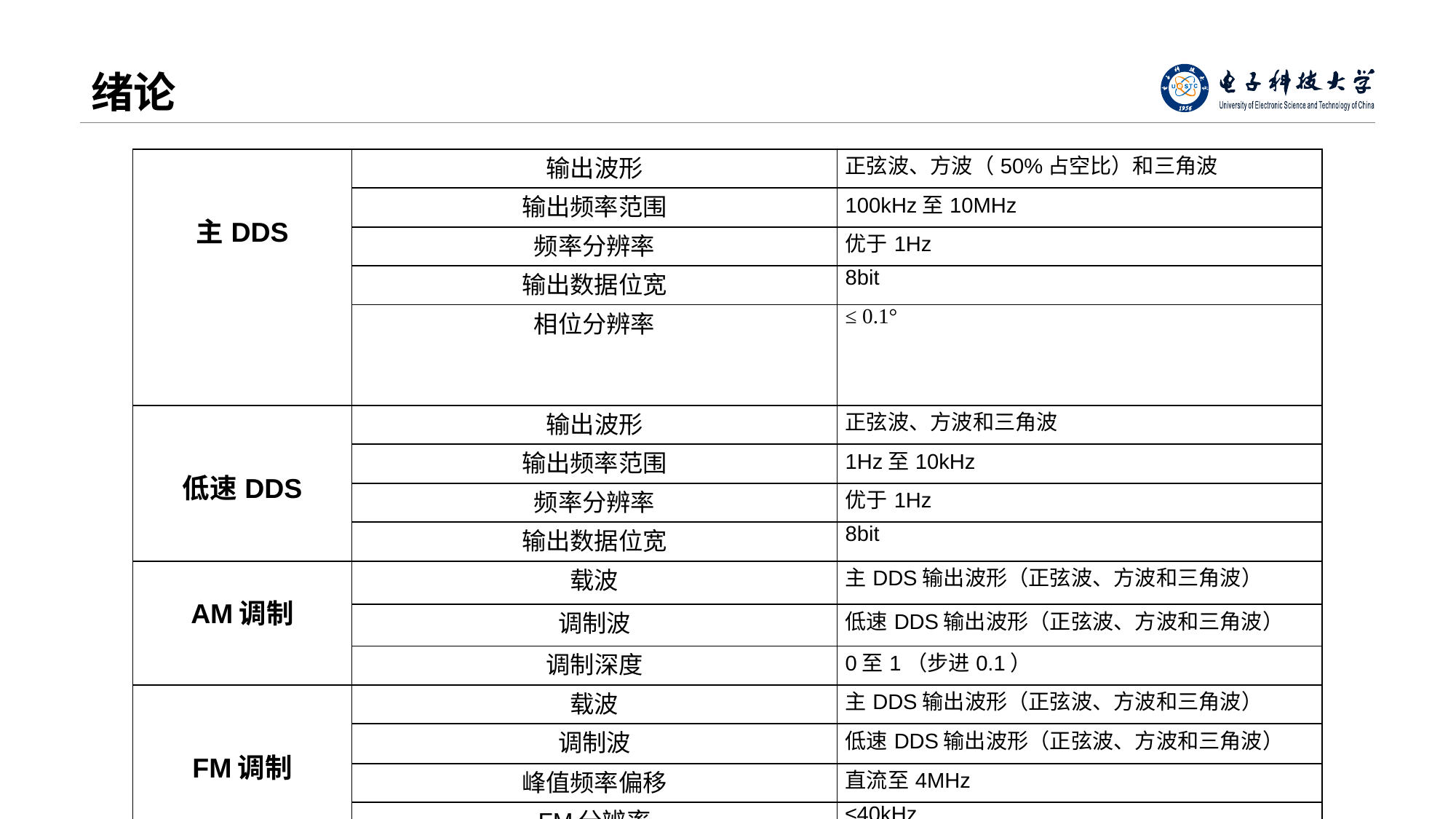

# 绪论
| 主DDS | 输出波形 | 正弦波、方波（50%占空比）和三角波 |
| --- | --- | --- |
|  | 输出频率范围 | 100kHz至10MHz |
|  | 频率分辨率 | 优于1Hz |
|  | 输出数据位宽 | 8bit |
|  | 相位分辨率 | ≤ 0.1° |
| 低速DDS | 输出波形 | 正弦波、方波和三角波 |
|  | 输出频率范围 | 1Hz至10kHz |
|  | 频率分辨率 | 优于1Hz |
|  | 输出数据位宽 | 8bit |
| AM调制 | 载波 | 主DDS输出波形（正弦波、方波和三角波） |
|  | 调制波 | 低速DDS输出波形（正弦波、方波和三角波） |
|  | 调制深度 | 0至1（步进0.1） |
| FM调制 | 载波 | 主DDS输出波形（正弦波、方波和三角波） |
|  | 调制波 | 低速DDS输出波形（正弦波、方波和三角波） |
|  | 峰值频率偏移 | 直流至4MHz |
|  | FM分辨率 | ≤40kHz |